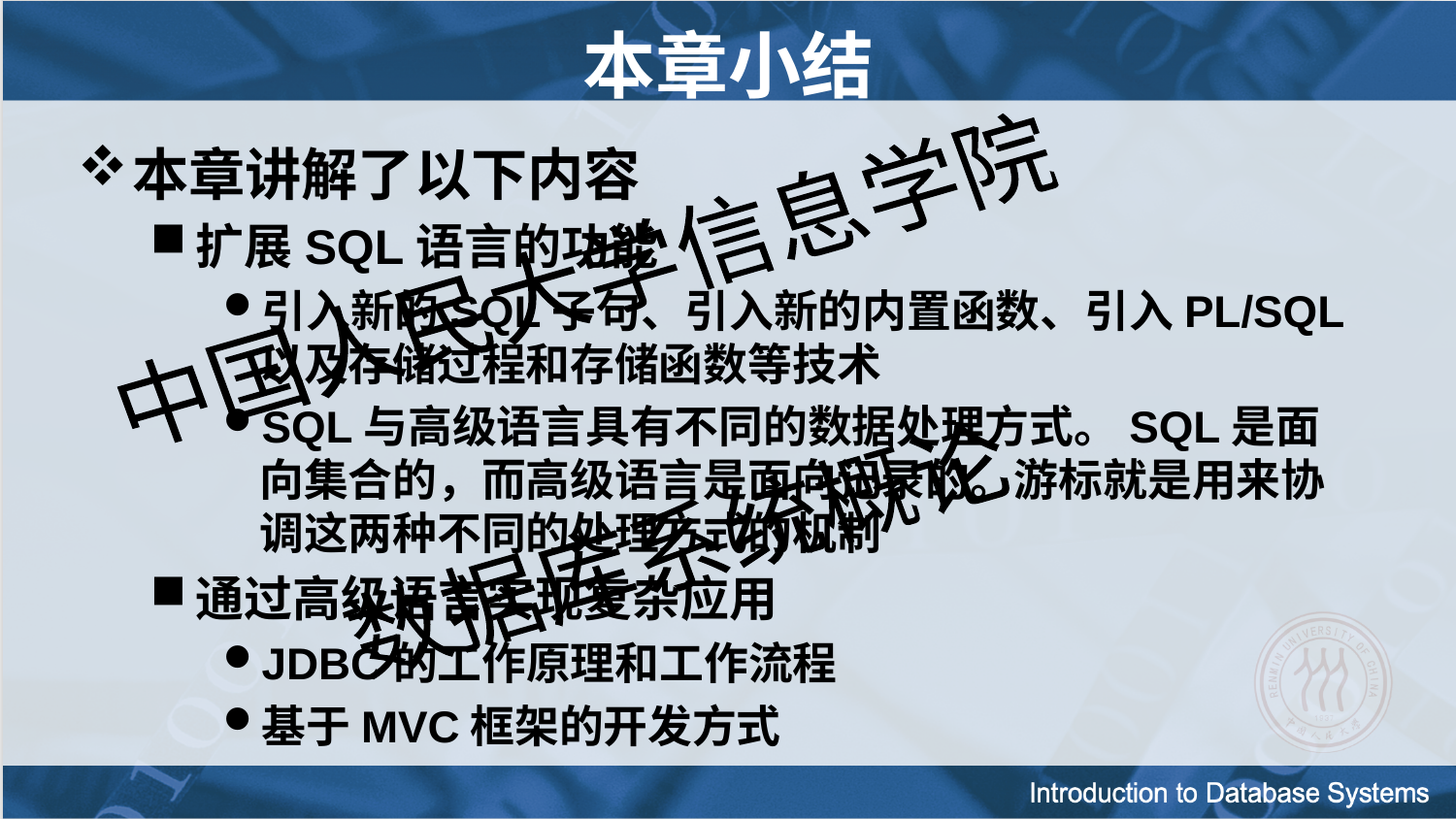

本章小结
本章讲解了以下内容
扩展SQL语言的功能
引入新的SQL子句、引入新的内置函数、引入PL/SQL以及存储过程和存储函数等技术
SQL与高级语言具有不同的数据处理方式。SQL是面向集合的，而高级语言是面向记录的。游标就是用来协调这两种不同的处理方式的机制
通过高级语言实现复杂应用
JDBC的工作原理和工作流程
基于MVC框架的开发方式